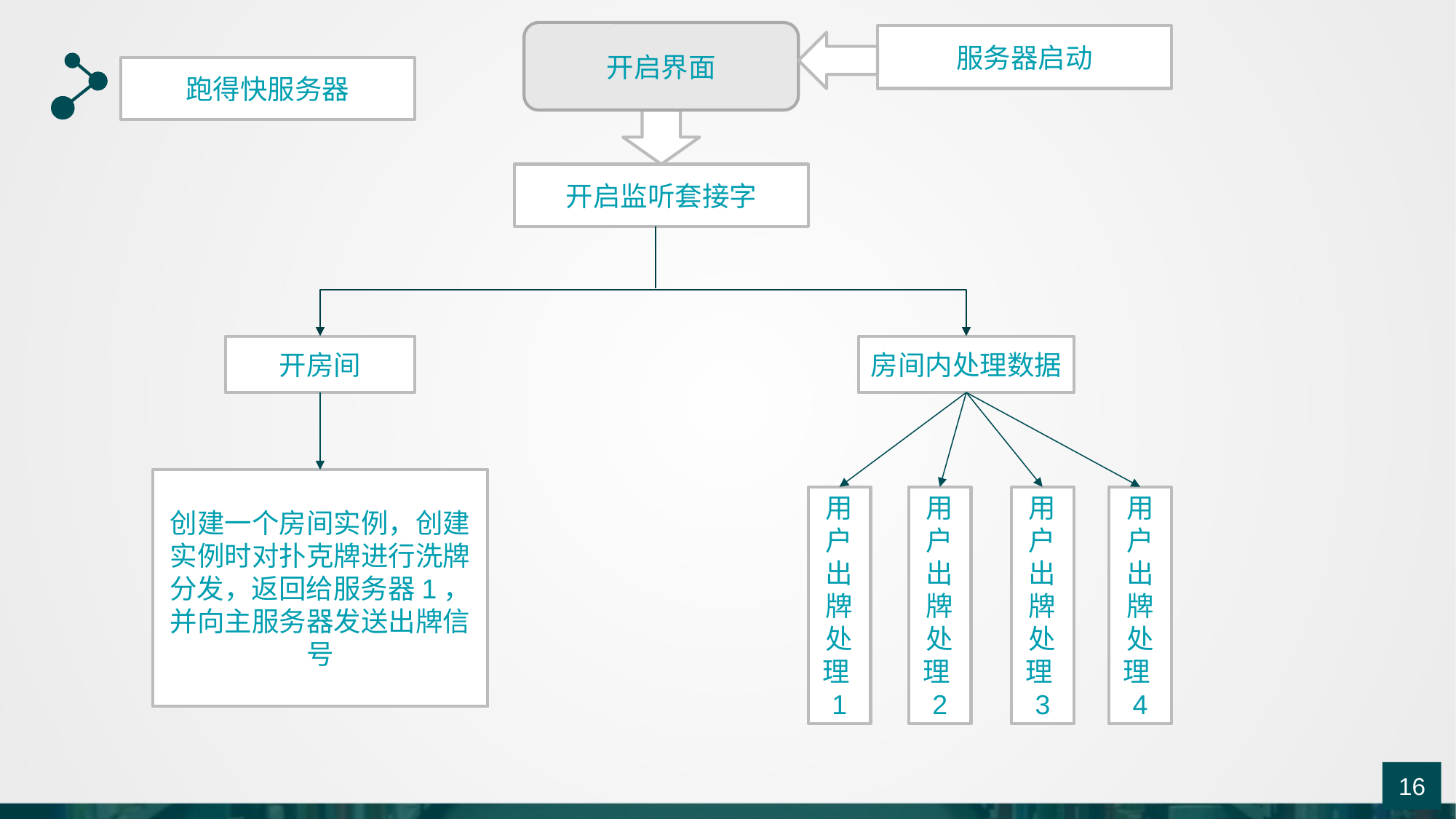

开启界面
服务器启动

跑得快服务器

开启监听套接字
开房间
房间内处理数据
创建一个房间实例，创建实例时对扑克牌进行洗牌分发，返回给服务器1，并向主服务器发送出牌信号
用户出牌处理1
用户出牌处理2
用户出牌处理3
用户出牌处理4